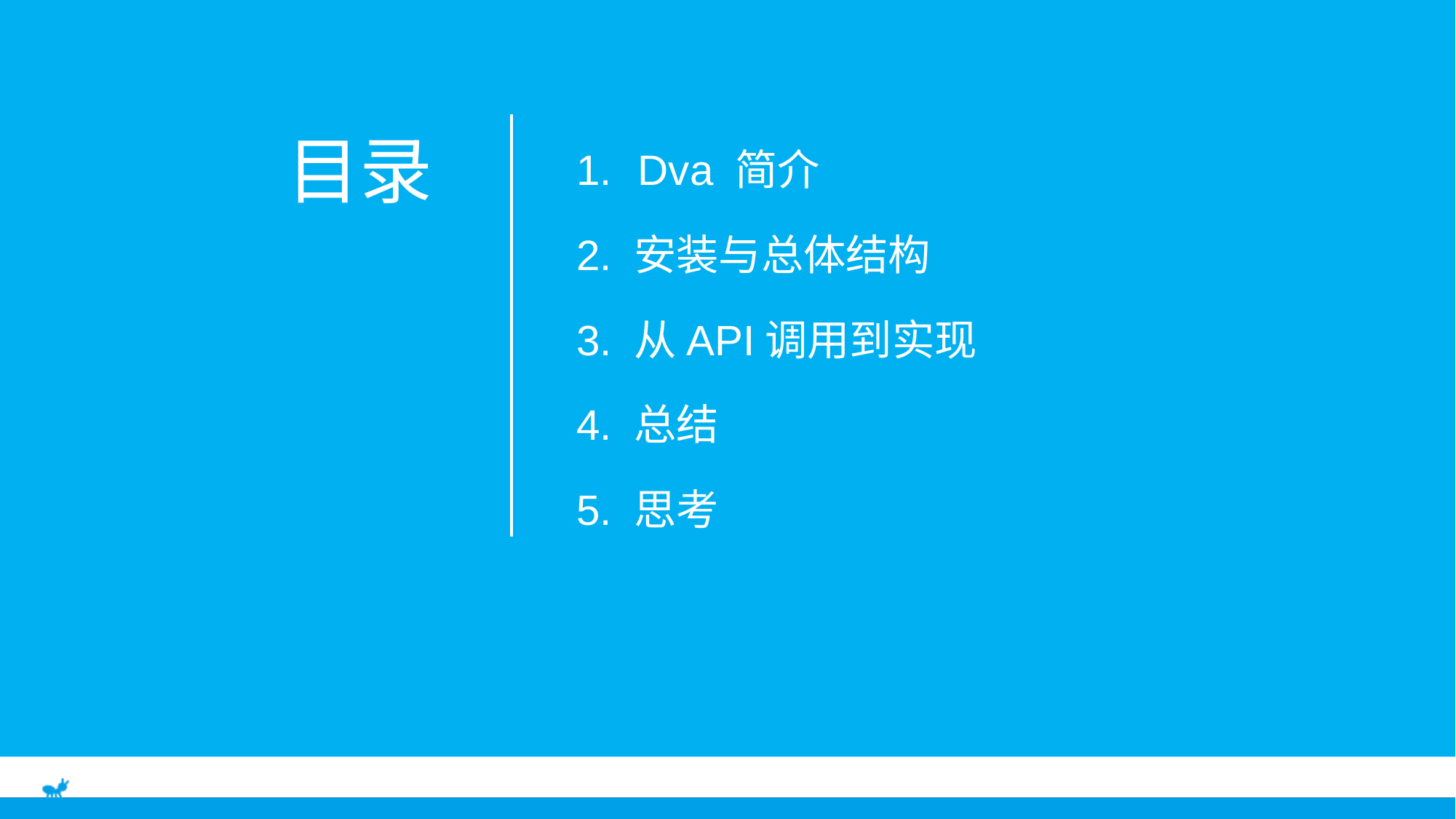

Dva 简介
2. 安装与总体结构
3. 从API调用到实现
4. 总结
5. 思考
目录